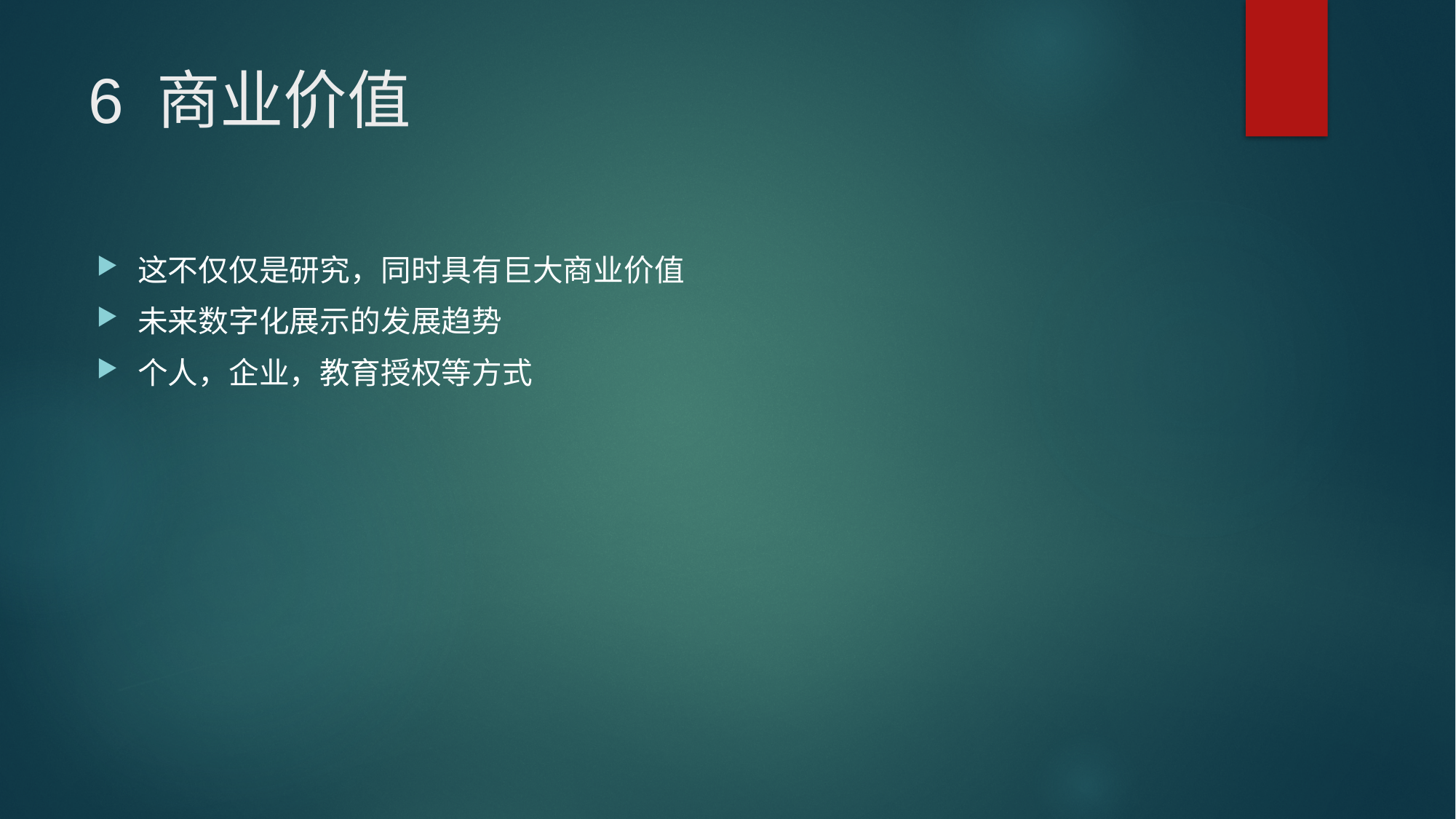

# 6 商业价值
这不仅仅是研究，同时具有巨大商业价值
未来数字化展示的发展趋势
个人，企业，教育授权等方式